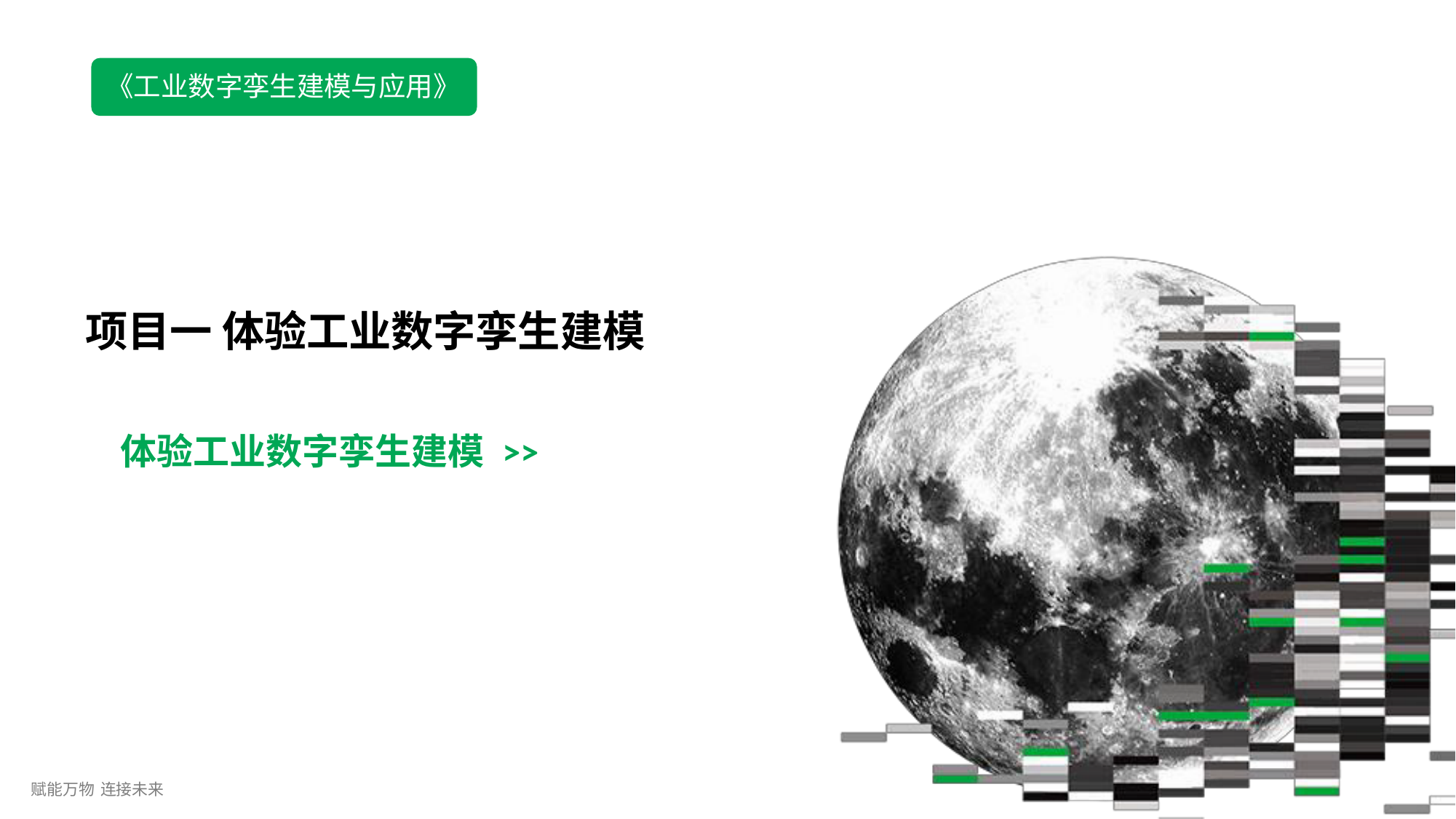

《工业数字孪生建模与应用》

项目一 体验工业数字孪生建模
体验工业数字孪生建模	>>
赋能万物 连接未来